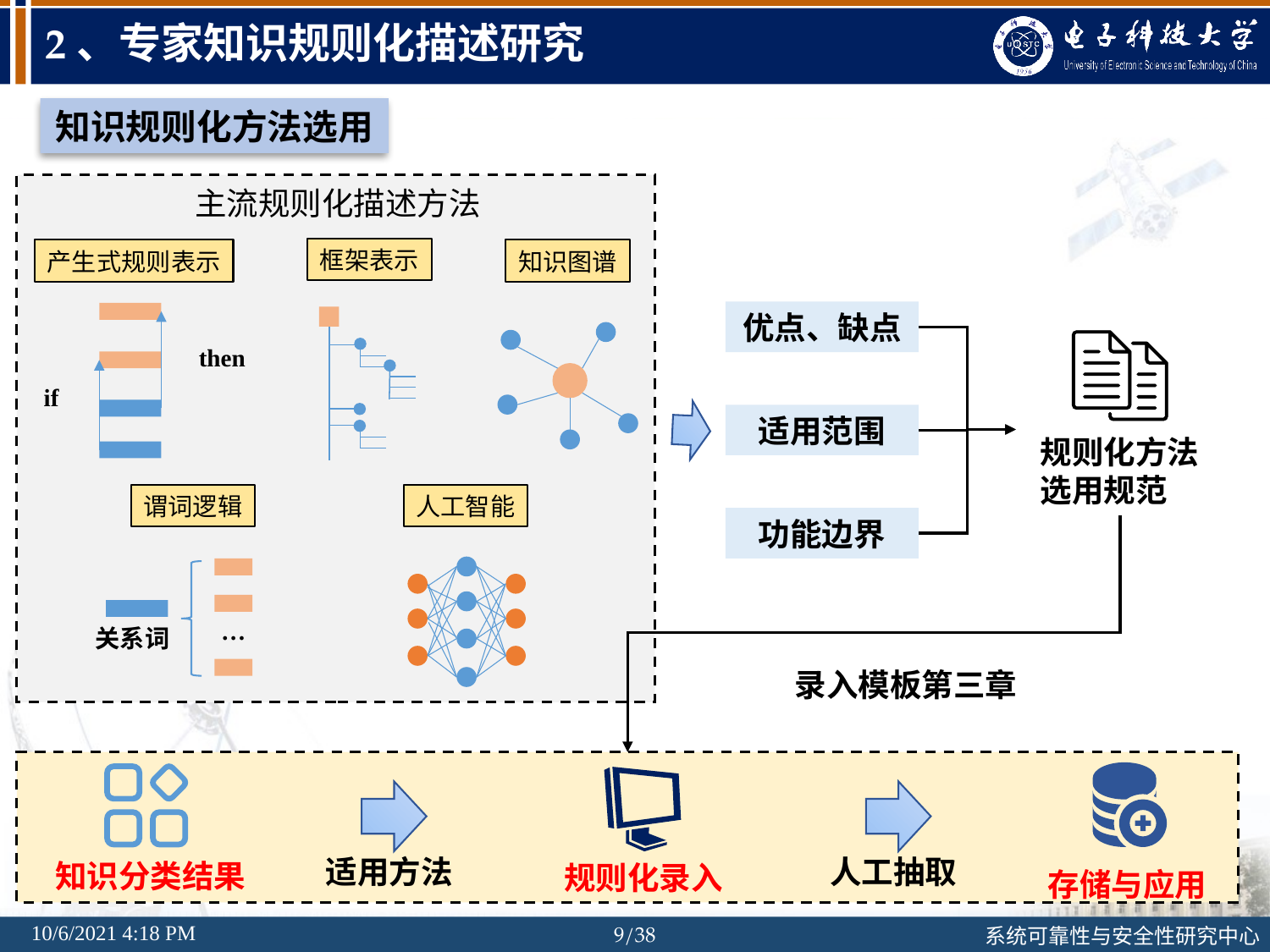

# 2、专家知识规则化描述研究
知识规则化方法选用

主流规则化描述方法
框架表示
产生式规则表示
知识图谱

then
if
谓词逻辑
人工智能

…
关系词

优点、缺点

规则化方法选用规范

适用范围
功能边界
录入模板第三章

存储与应用

知识分类结果

规则化录入

适用方法

人工抽取